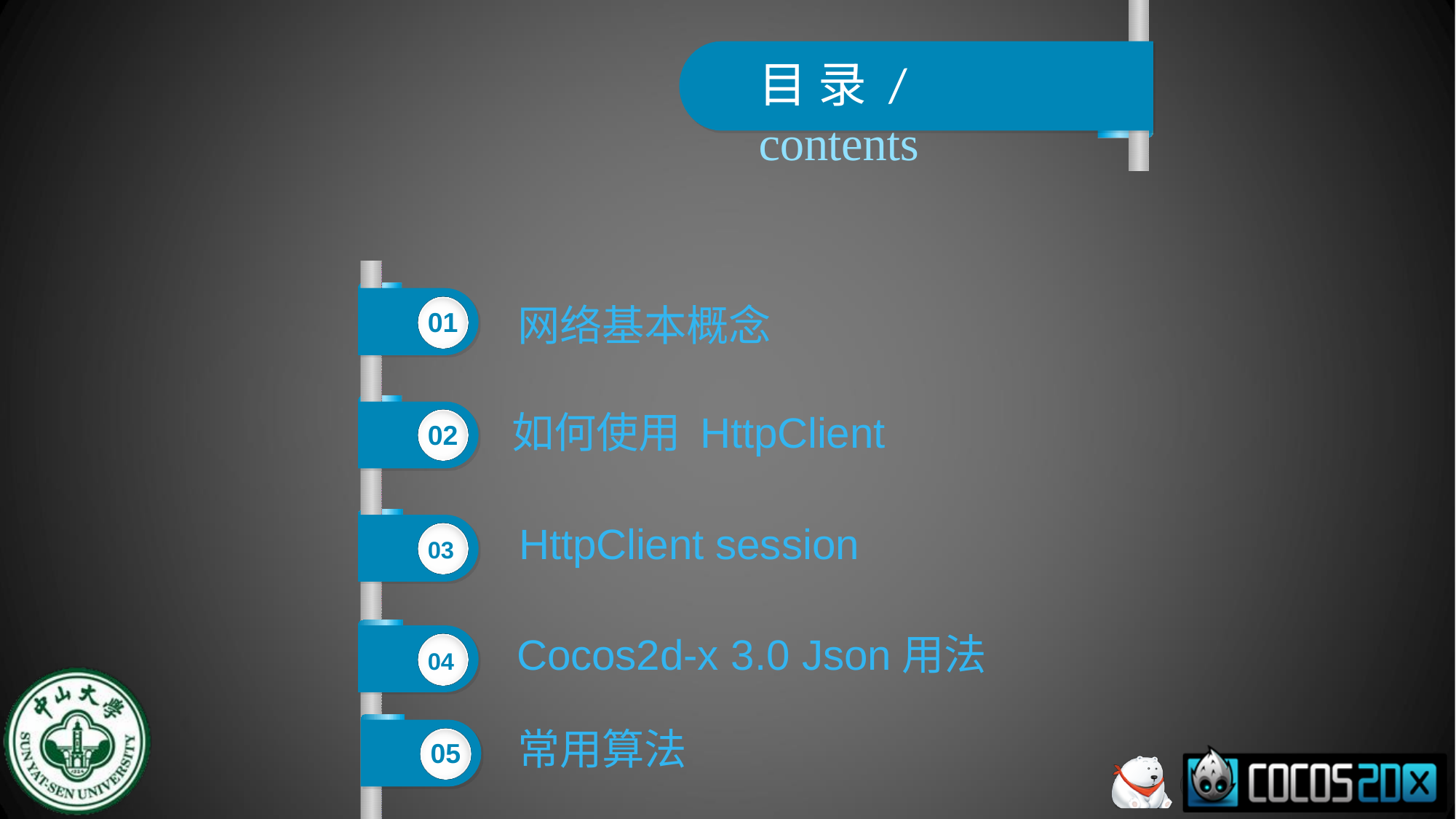

# 目 录 / contents

网络基本概念
01

如何使用 HttpClient

02

03	HttpClient session

04	Cocos2d-x 3.0 Json用法
常用算法

05